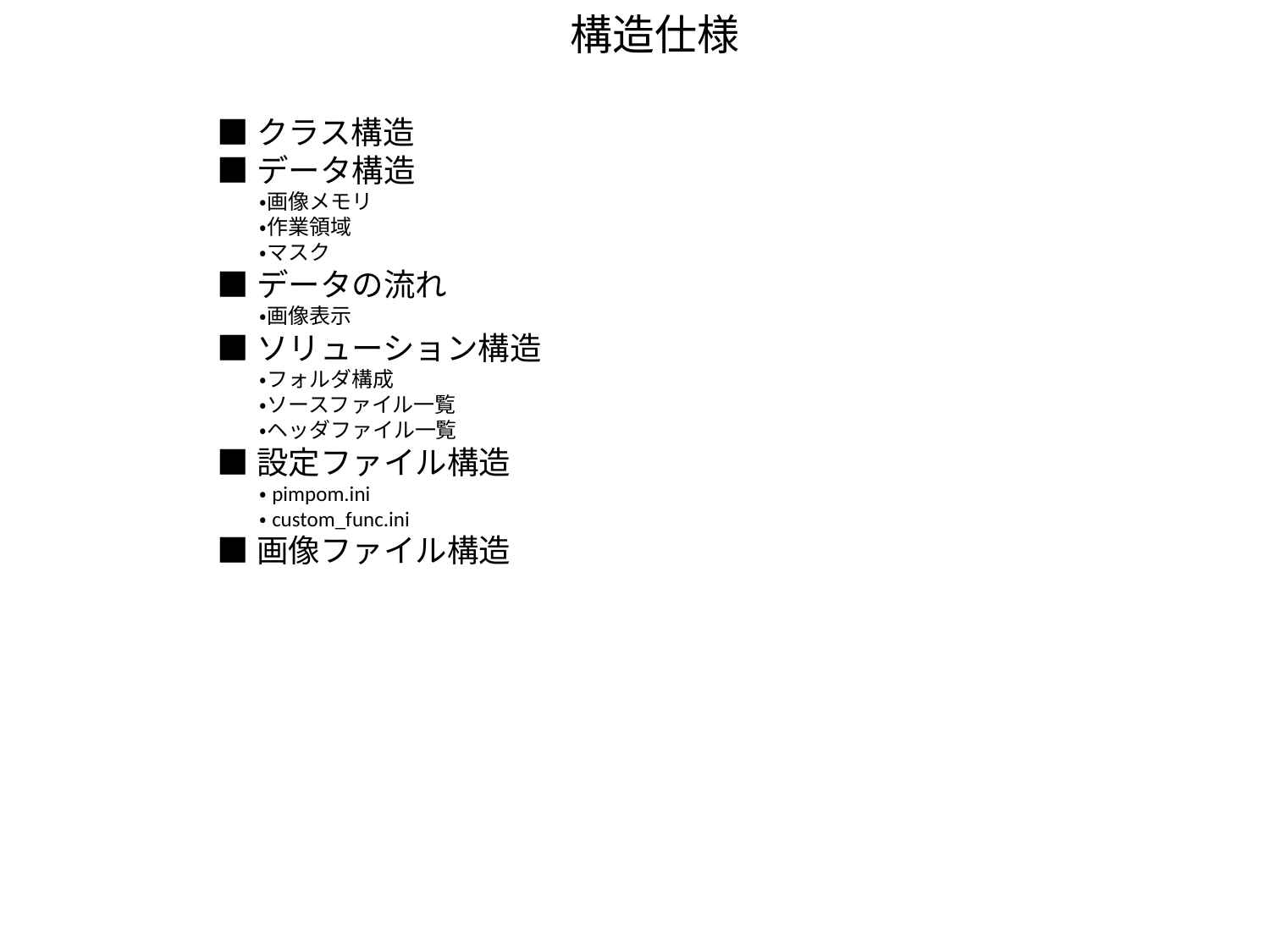

構造仕様
■クラス構造
■データ構造
　　・画像メモリ
　　・作業領域
　　・マスク
■データの流れ
　　・画像表示
■ソリューション構造
　　・フォルダ構成
　　・ソースファイル一覧
　　・ヘッダファイル一覧
■設定ファイル構造
　　・pimpom.ini
　　・custom_func.ini
■画像ファイル構造